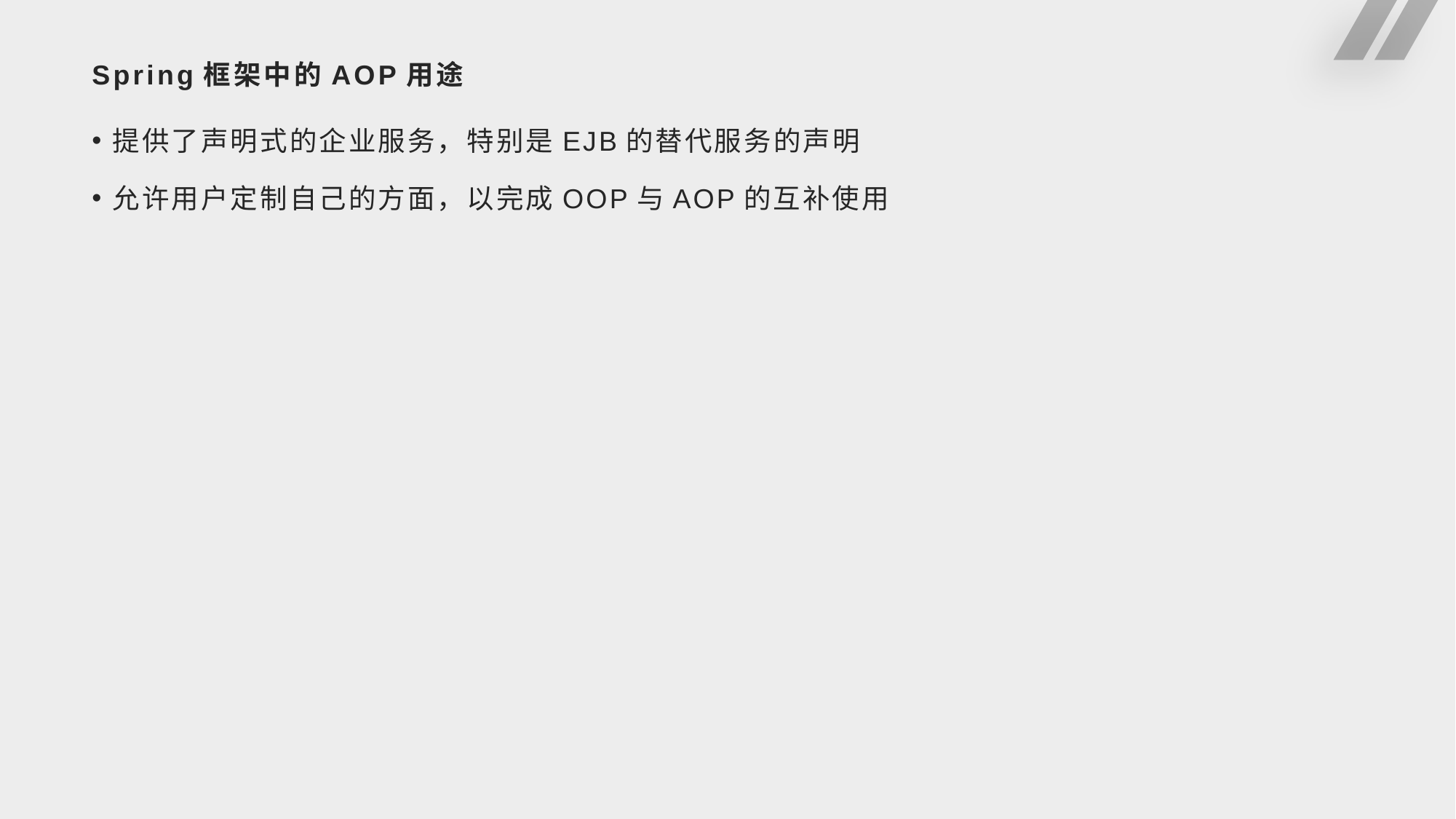

# Spring框架中的AOP用途
提供了声明式的企业服务，特别是EJB的替代服务的声明
允许用户定制自己的方面，以完成OOP与AOP的互补使用